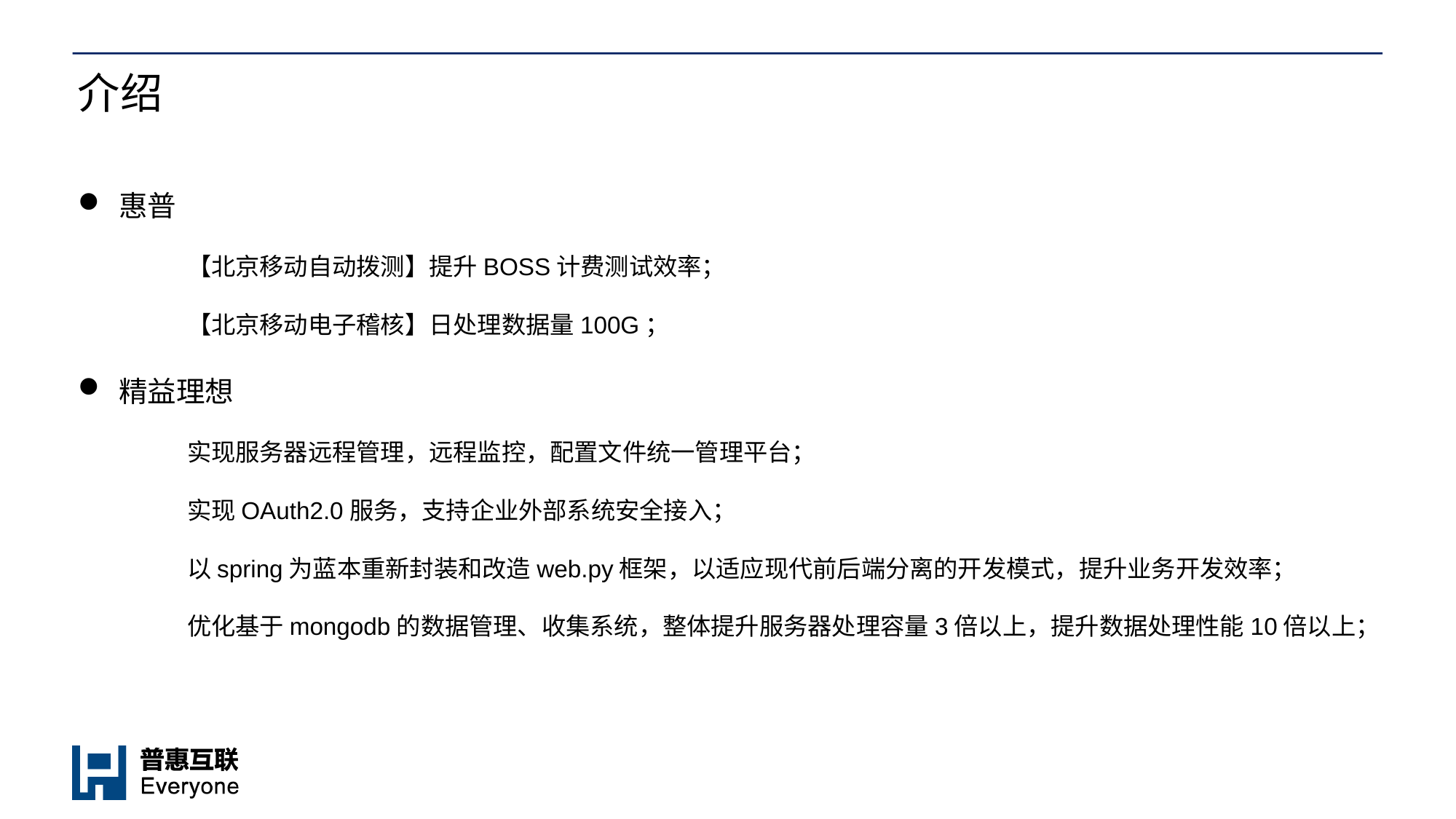

介绍
惠普
	【北京移动自动拨测】提升BOSS计费测试效率；
	【北京移动电子稽核】日处理数据量100G；
精益理想
	实现服务器远程管理，远程监控，配置文件统一管理平台；
	实现OAuth2.0服务，支持企业外部系统安全接入；
	以spring为蓝本重新封装和改造web.py框架，以适应现代前后端分离的开发模式，提升业务开发效率；
	优化基于mongodb的数据管理、收集系统，整体提升服务器处理容量3倍以上，提升数据处理性能10倍以上；